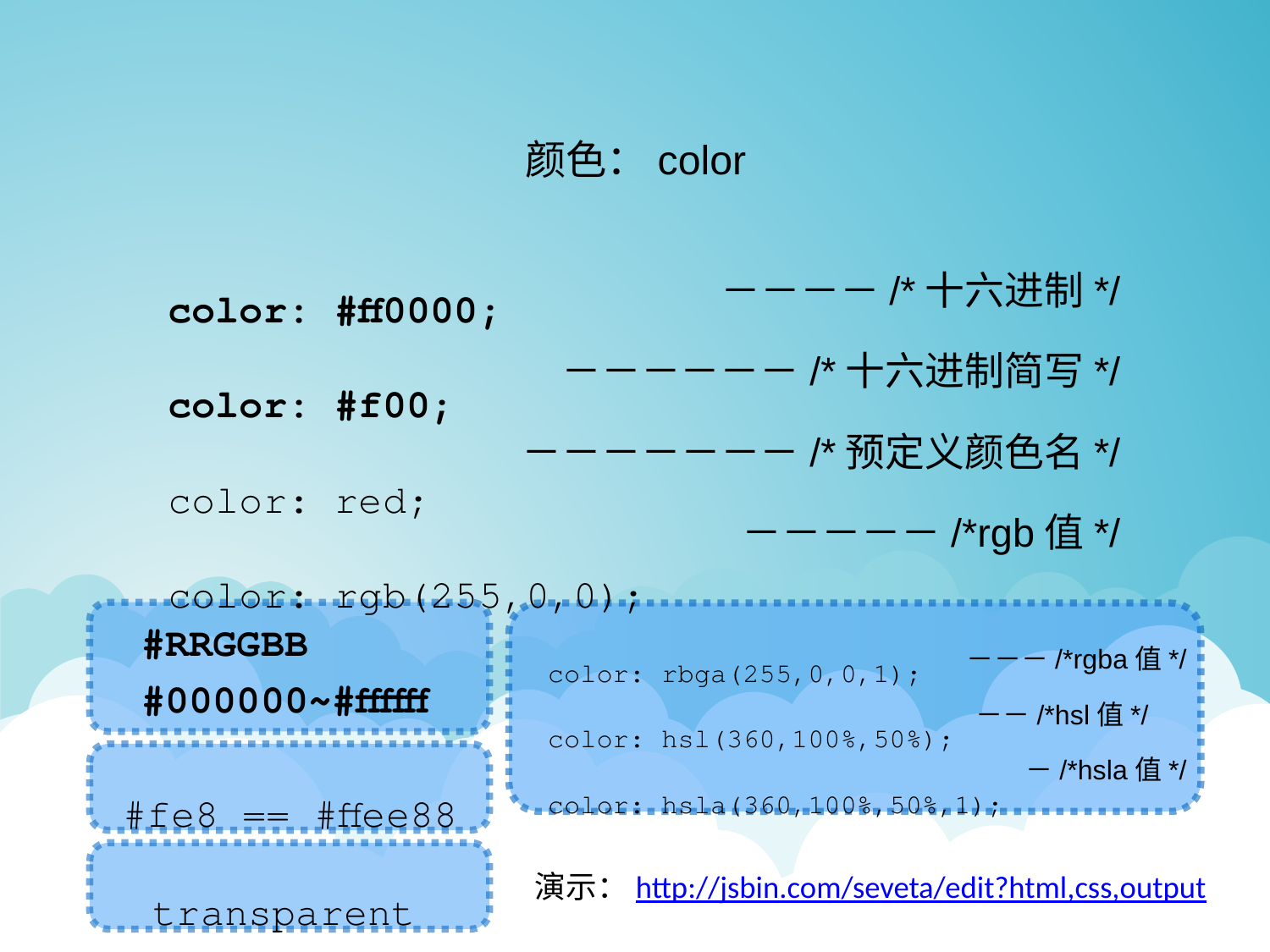

颜色：color
－－－－/*十六进制*/
－－－－－－/*十六进制简写*/
－－－－－－－/*预定义颜色名*/
－－－－－/*rgb值*/
color: #ff0000;
color: #f00;
color: red;
color: rgb(255,0,0);
#RRGGBB
#000000~#ffffff

－－－/*rgba值*/
－－/*hsl值*/
－/*hsla值*/
color: rbga(255,0,0,1);
color: hsl(360,100%,50%);
color: hsla(360,100%,50%,1);
#fe8 == #ffee88

transparent

演示：http://jsbin.com/seveta/edit?html,css,output